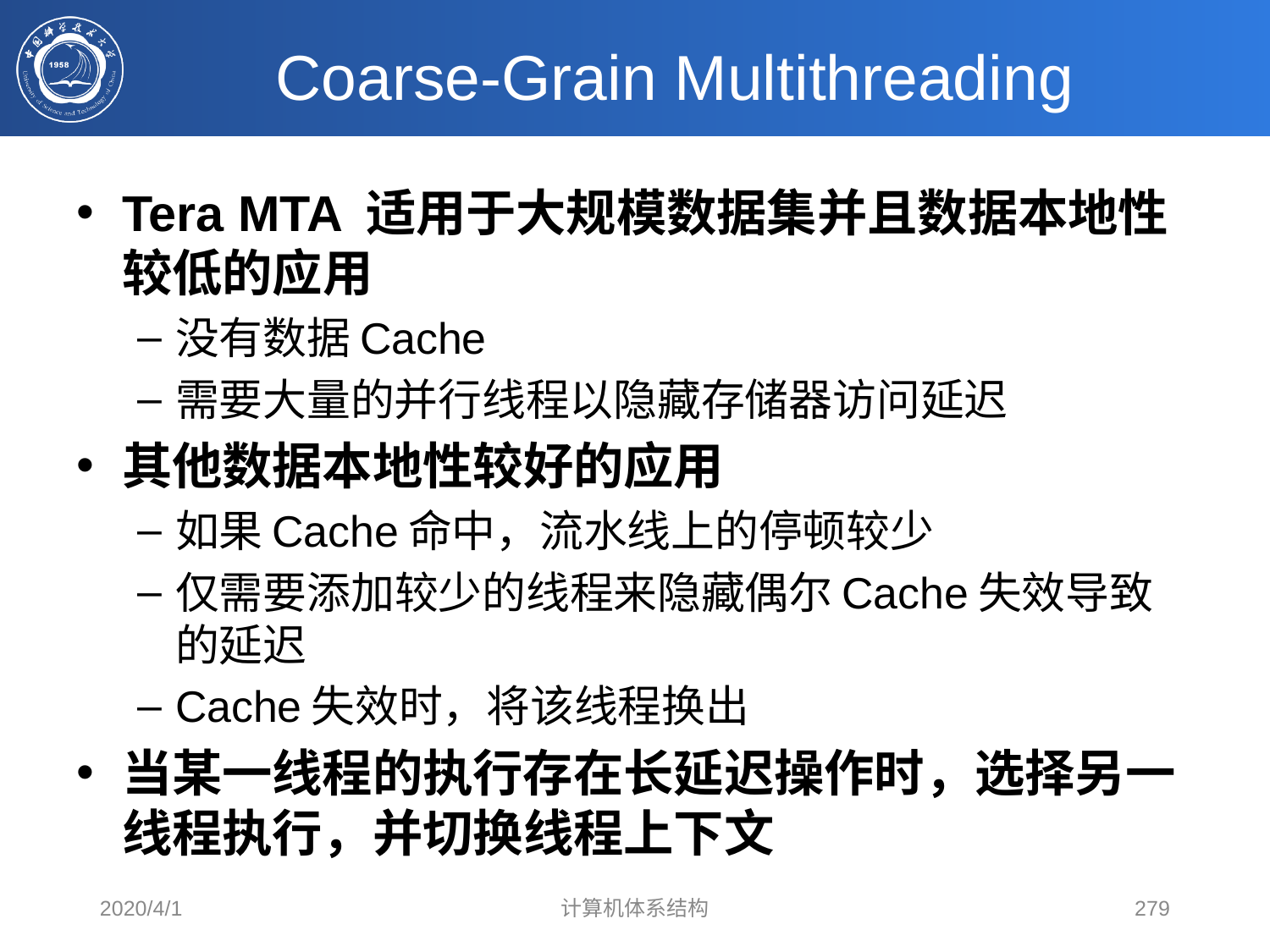

# Coarse-Grain Multithreading
Tera MTA 适用于大规模数据集并且数据本地性较低的应用
没有数据Cache
需要大量的并行线程以隐藏存储器访问延迟
其他数据本地性较好的应用
如果Cache命中，流水线上的停顿较少
仅需要添加较少的线程来隐藏偶尔Cache失效导致的延迟
Cache失效时，将该线程换出
当某一线程的执行存在长延迟操作时，选择另一线程执行，并切换线程上下文

2020/4/1
计算机体系结构
279